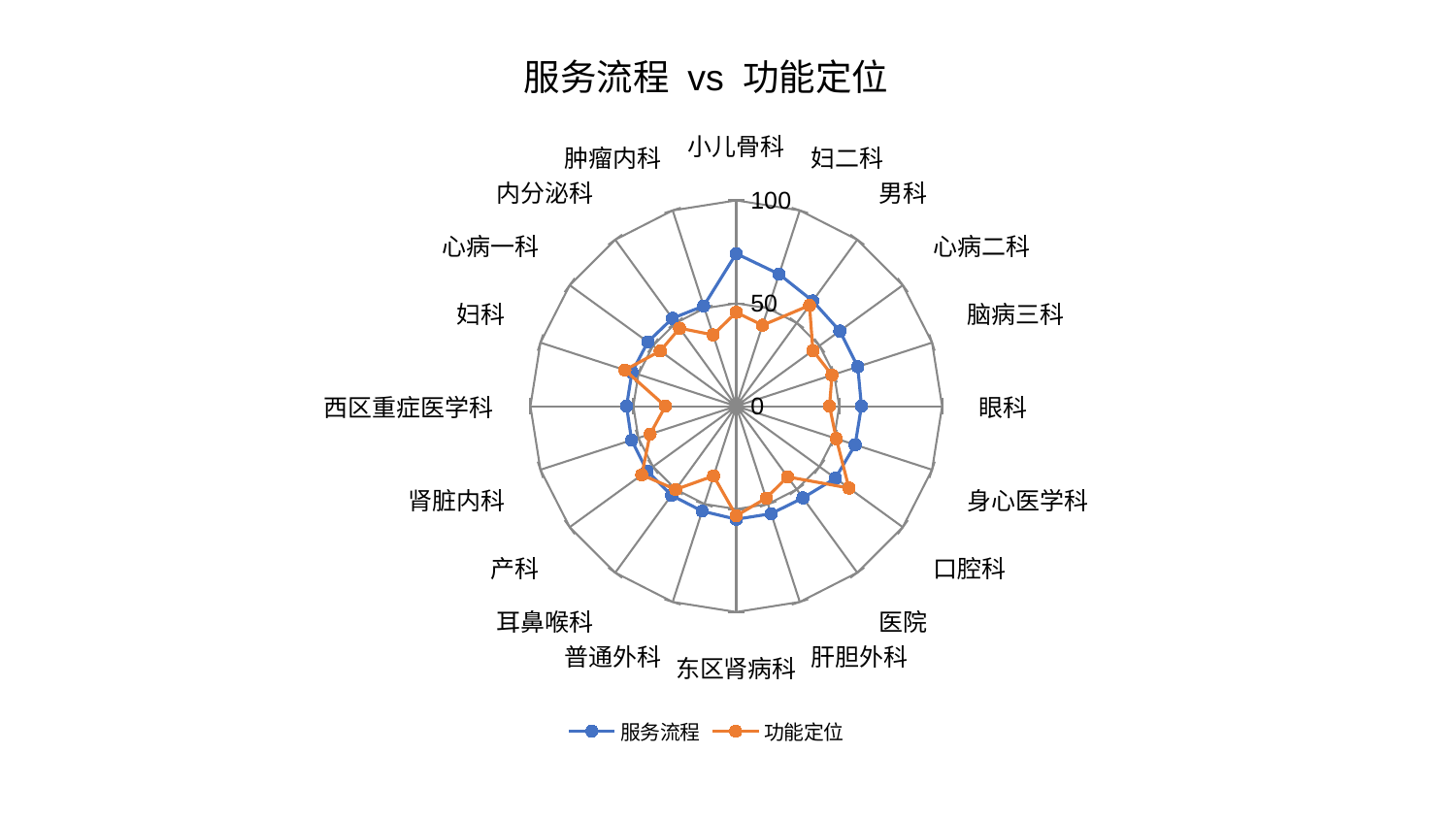

### Chart: 服务流程 vs 功能定位

| Category | 服务流程 | 功能定位 |
|---|---|---|
| 小儿骨科 | 74.14083401355441 | 45.60725608385436 |
| 妇二科 | 67.47077090471318 | 41.34259221250522 |
| 男科 | 63.19929086640925 | 60.54378001610904 |
| 心病二科 | 62.15294932755734 | 46.01061021417336 |
| 脑病三科 | 62.06282744204784 | 48.90283513096874 |
| 眼科 | 60.82759365725351 | 45.313760738087566 |
| 身心医学科 | 60.72508210721912 | 51.09978861934001 |
| 口腔科 | 59.548090373356445 | 67.6810001428028 |
| 医院 | 55.08750570010098 | 42.44821942624796 |
| 肝胆外科 | 54.93924436460026 | 46.99652576360347 |
| 东区肾病科 | 54.931618092149336 | 53.23087487592444 |
| 普通外科 | 53.60099644733454 | 35.64269040911368 |
| 耳鼻喉科 | 53.543426828573864 | 50.065785564288674 |
| 产科 | 53.535702071680845 | 56.744453641583185 |
| 肾脏内科 | 53.470805914791285 | 44.02102433132825 |
| 西区重症医学科 | 53.305734440998926 | 34.41523781243281 |
| 妇科 | 53.275736926263335 | 56.89857286600192 |
| 心病一科 | 53.10329383659775 | 45.65462577034499 |
| 内分泌科 | 52.76700309160686 | 46.838376587506914 |
| 肿瘤内科 | 51.224411274481206 | 36.42812967329333 |
55